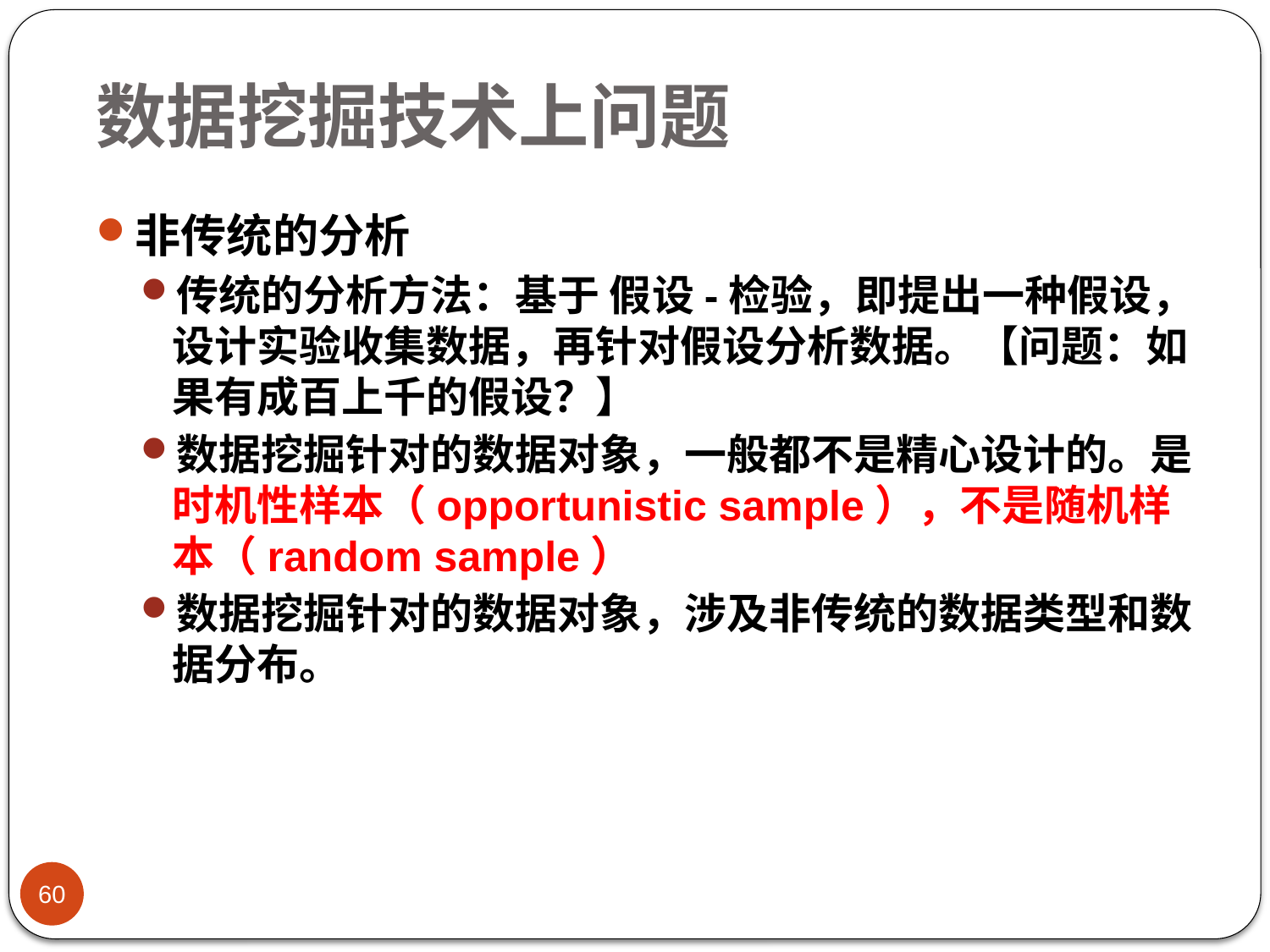

# 数据挖掘技术上问题
非传统的分析
传统的分析方法：基于 假设-检验，即提出一种假设，设计实验收集数据，再针对假设分析数据。【问题：如果有成百上千的假设？】
数据挖掘针对的数据对象，一般都不是精心设计的。是时机性样本（opportunistic sample），不是随机样本（random sample）
数据挖掘针对的数据对象，涉及非传统的数据类型和数据分布。
60